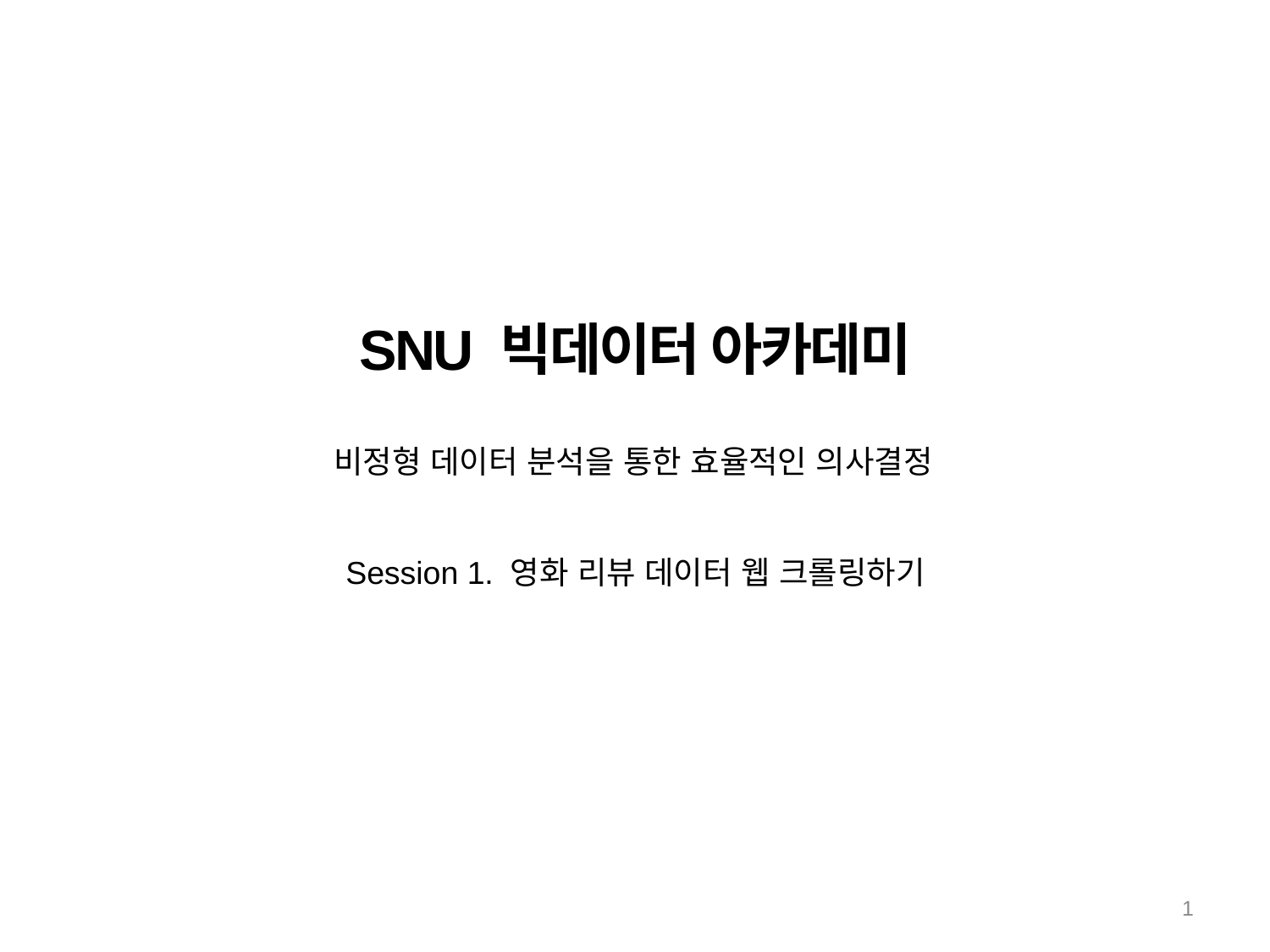

SNU 빅데이터 아카데미
비정형 데이터 분석을 통한 효율적인 의사결정
Session 1. 영화 리뷰 데이터 웹 크롤링하기
1